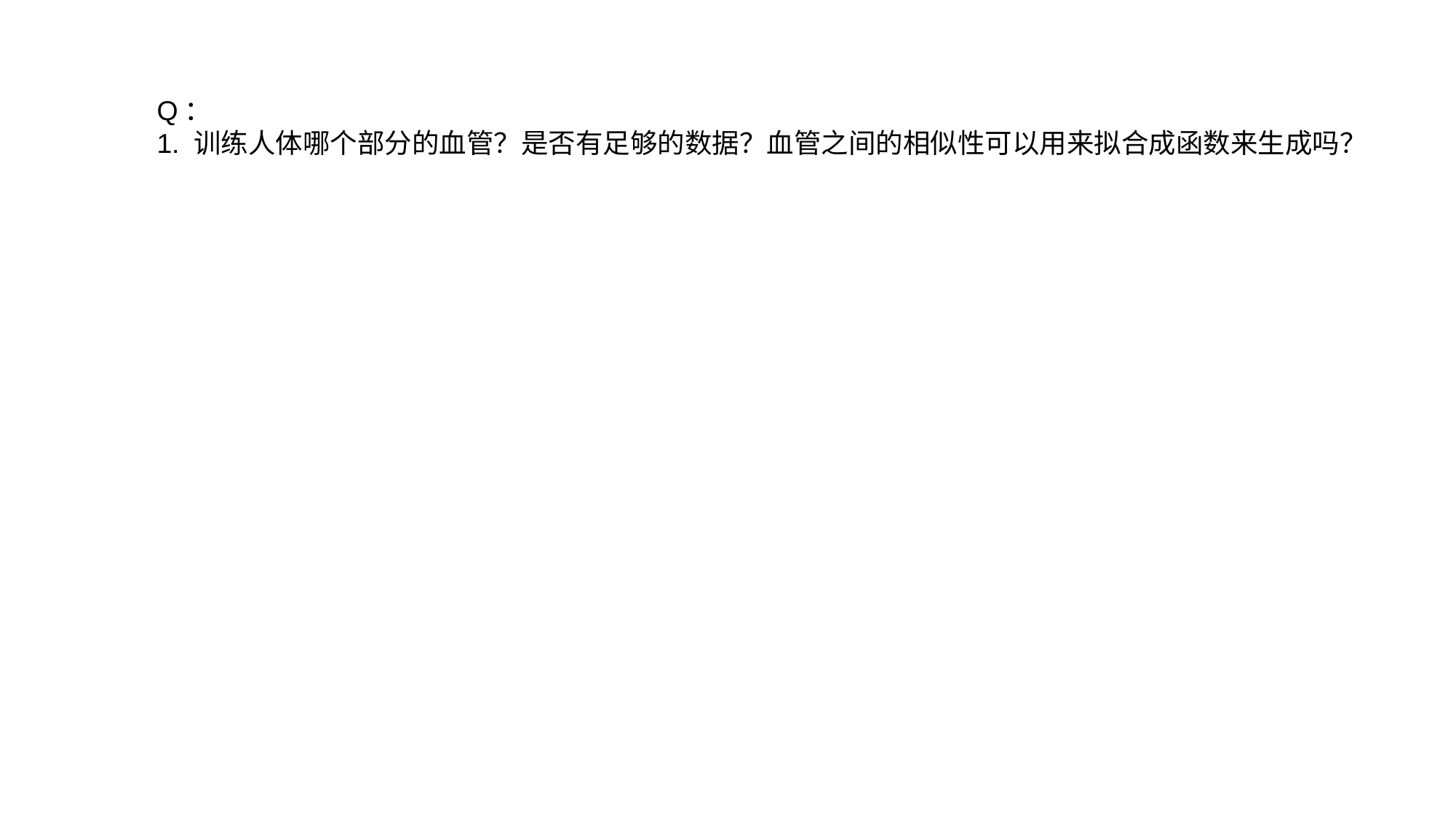

Q：
1. 训练人体哪个部分的血管？是否有足够的数据？血管之间的相似性可以用来拟合成函数来生成吗？